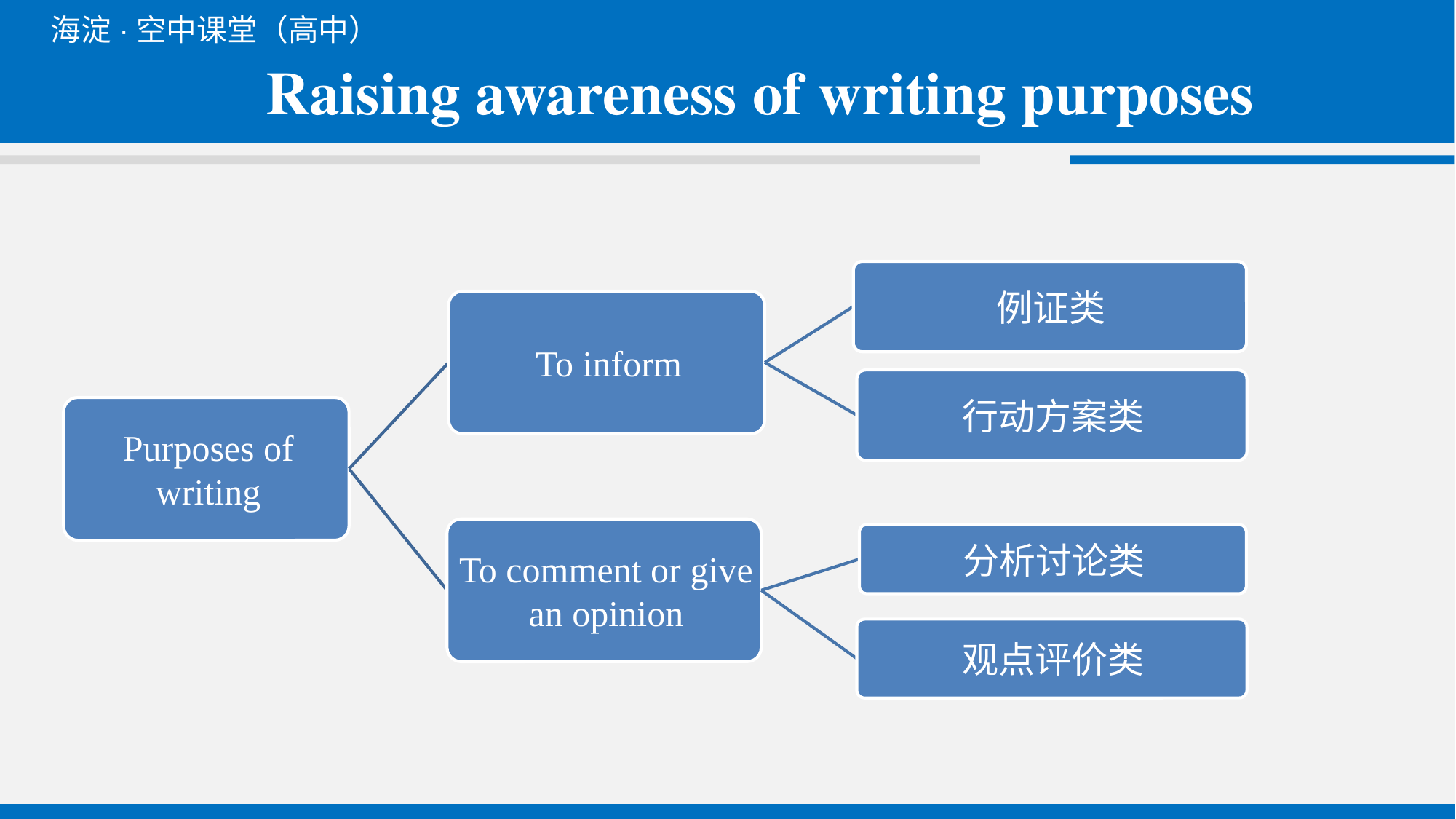

Raising awareness of writing purposes
Purposes of writing

To inform

例证类

行动方案类

To comment or give an opinion

观点评价类

分析讨论类